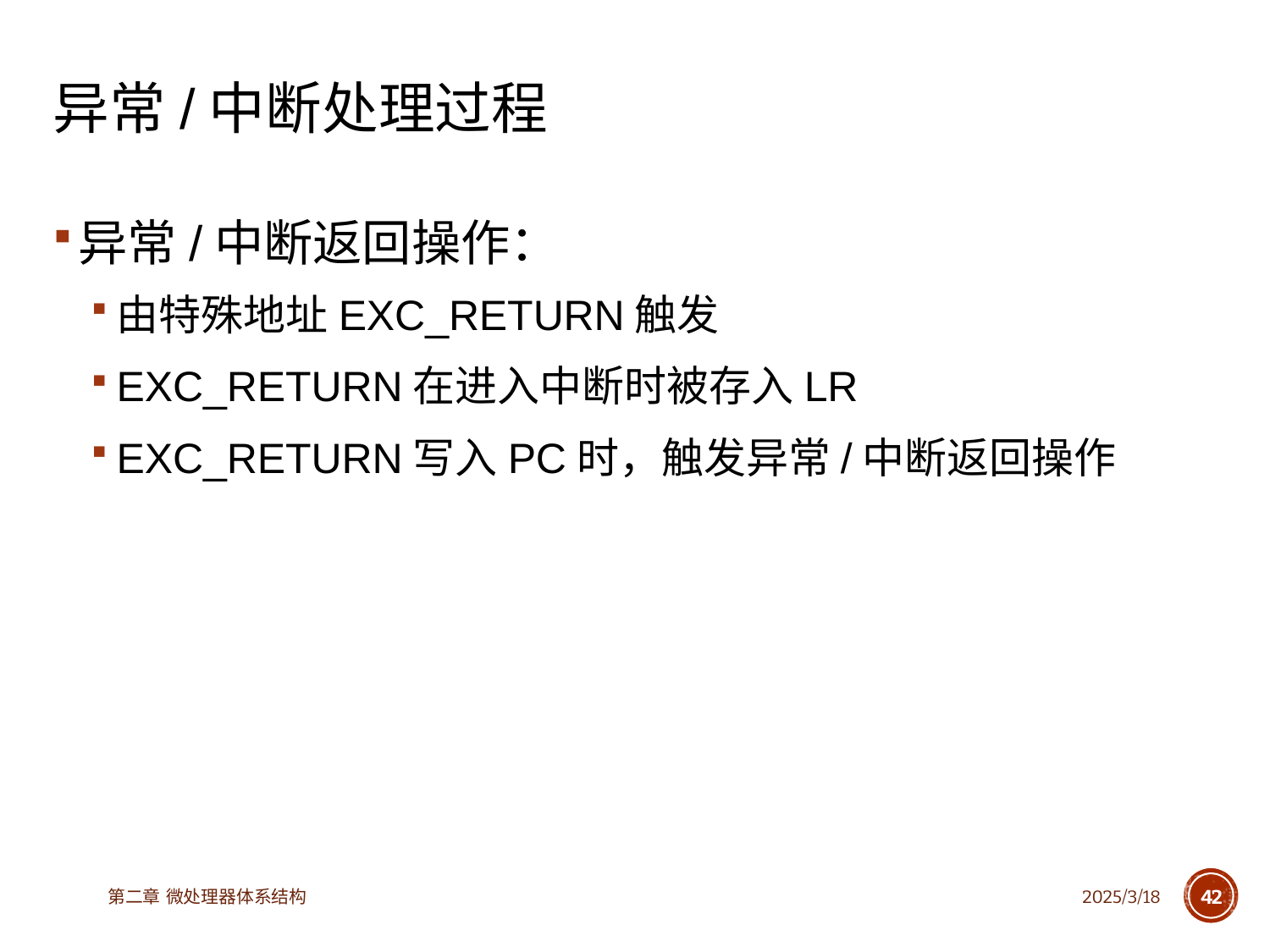

# 异常/中断处理过程
异常/中断返回操作：
由特殊地址EXC_RETURN触发
EXC_RETURN在进入中断时被存入LR
EXC_RETURN写入PC时，触发异常/中断返回操作
第二章 微处理器体系结构
2025/3/18
42